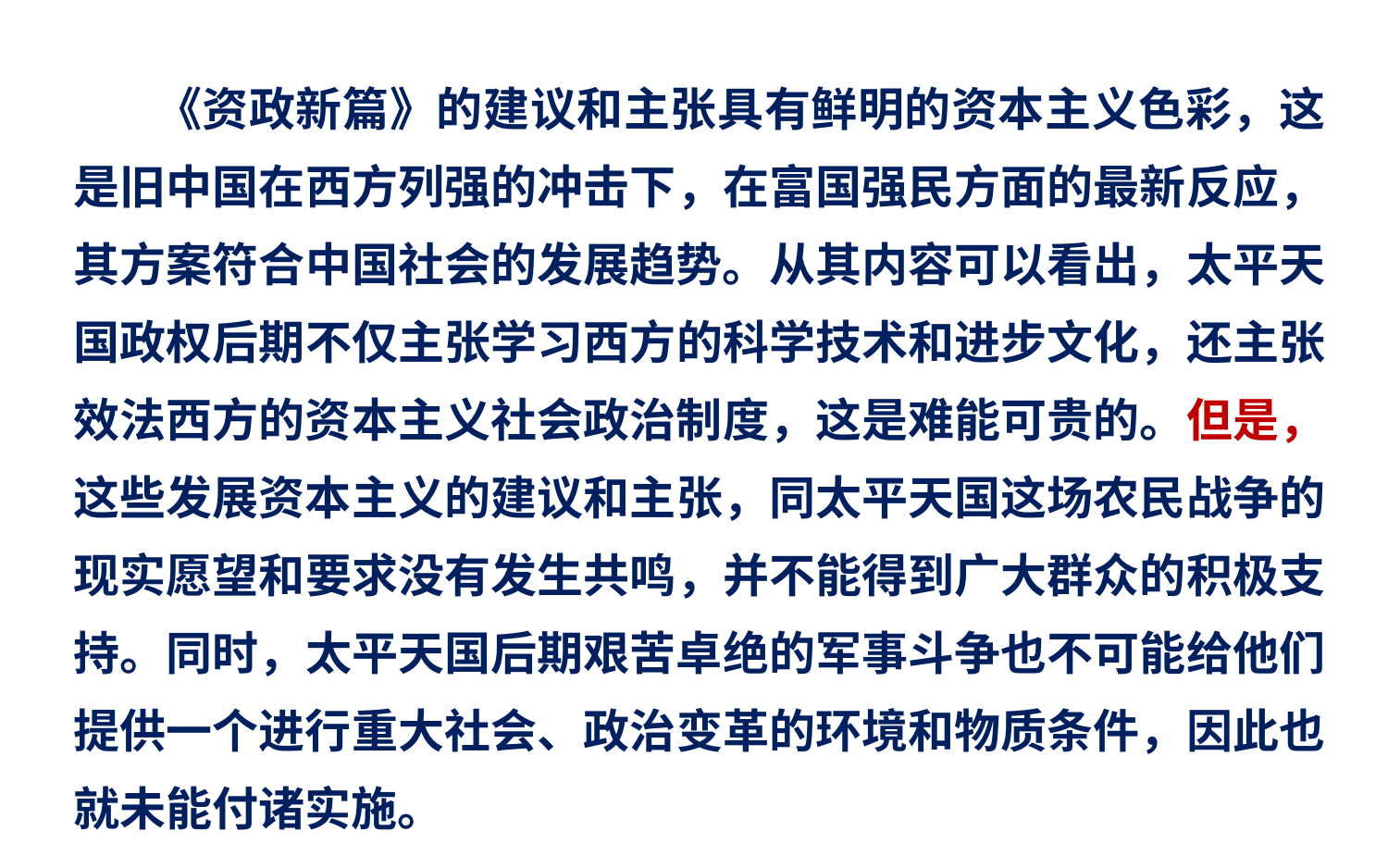

《资政新篇》的建议和主张具有鲜明的资本主义色彩，这是旧中国在西方列强的冲击下，在富国强民方面的最新反应，其方案符合中国社会的发展趋势。从其内容可以看出，太平天国政权后期不仅主张学习西方的科学技术和进步文化，还主张效法西方的资本主义社会政治制度，这是难能可贵的。但是，这些发展资本主义的建议和主张，同太平天国这场农民战争的现实愿望和要求没有发生共鸣，并不能得到广大群众的积极支持。同时，太平天国后期艰苦卓绝的军事斗争也不可能给他们提供一个进行重大社会、政治变革的环境和物质条件，因此也就未能付诸实施。